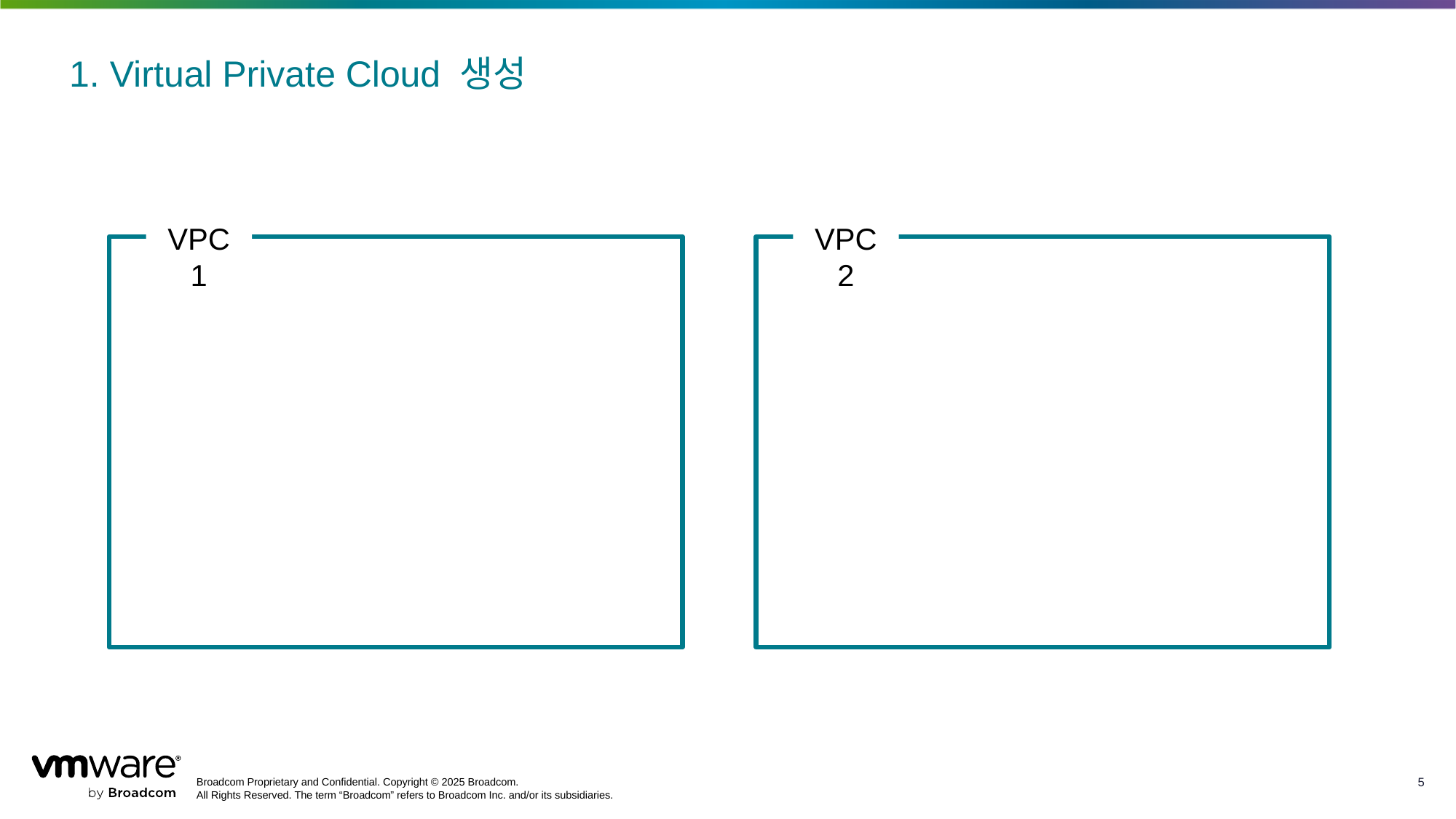

# 1. Virtual Private Cloud 생성
VPC 1
VPC 2